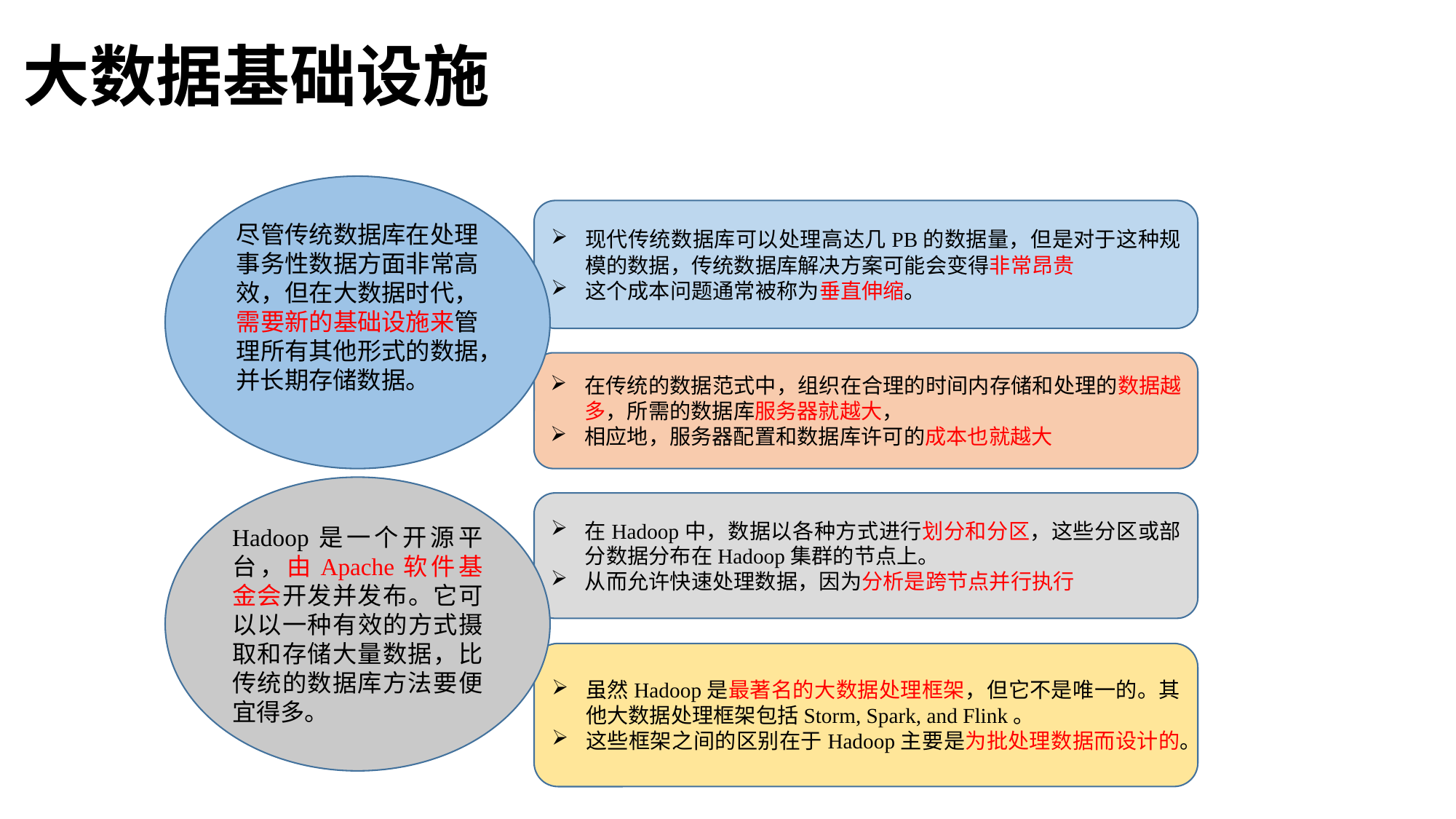

大数据基础设施

现代传统数据库可以处理高达几PB的数据量，但是对于这种规模的数据，传统数据库解决方案可能会变得非常昂贵
这个成本问题通常被称为垂直伸缩。
在传统的数据范式中，组织在合理的时间内存储和处理的数据越多，所需的数据库服务器就越大，
相应地，服务器配置和数据库许可的成本也就越大
Hadoop是一个开源平台，由Apache软件基金会开发并发布。它可以以一种有效的方式摄取和存储大量数据，比传统的数据库方法要便宜得多。
在Hadoop中，数据以各种方式进行划分和分区，这些分区或部分数据分布在Hadoop集群的节点上。
从而允许快速处理数据，因为分析是跨节点并行执行
虽然Hadoop是最著名的大数据处理框架，但它不是唯一的。其他大数据处理框架包括Storm, Spark, and Flink。
这些框架之间的区别在于Hadoop主要是为批处理数据而设计的。
尽管传统数据库在处理事务性数据方面非常高效，但在大数据时代，需要新的基础设施来管理所有其他形式的数据，并长期存储数据。